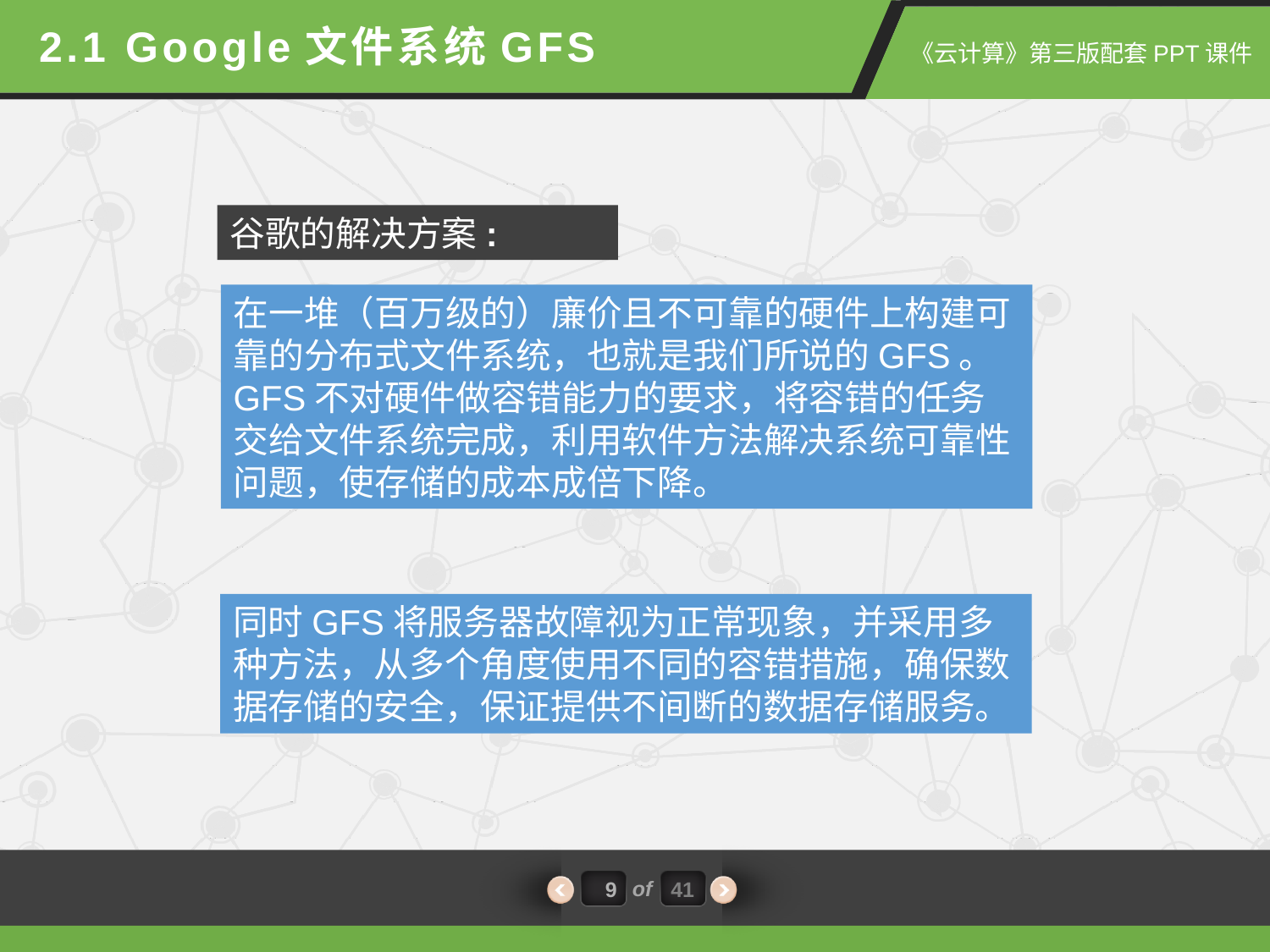

2.1 Google文件系统GFS
谷歌的解决方案:
在一堆（百万级的）廉价且不可靠的硬件上构建可靠的分布式文件系统，也就是我们所说的GFS。GFS不对硬件做容错能力的要求，将容错的任务交给文件系统完成，利用软件方法解决系统可靠性问题，使存储的成本成倍下降。
同时GFS将服务器故障视为正常现象，并采用多种方法，从多个角度使用不同的容错措施，确保数据存储的安全，保证提供不间断的数据存储服务。
9